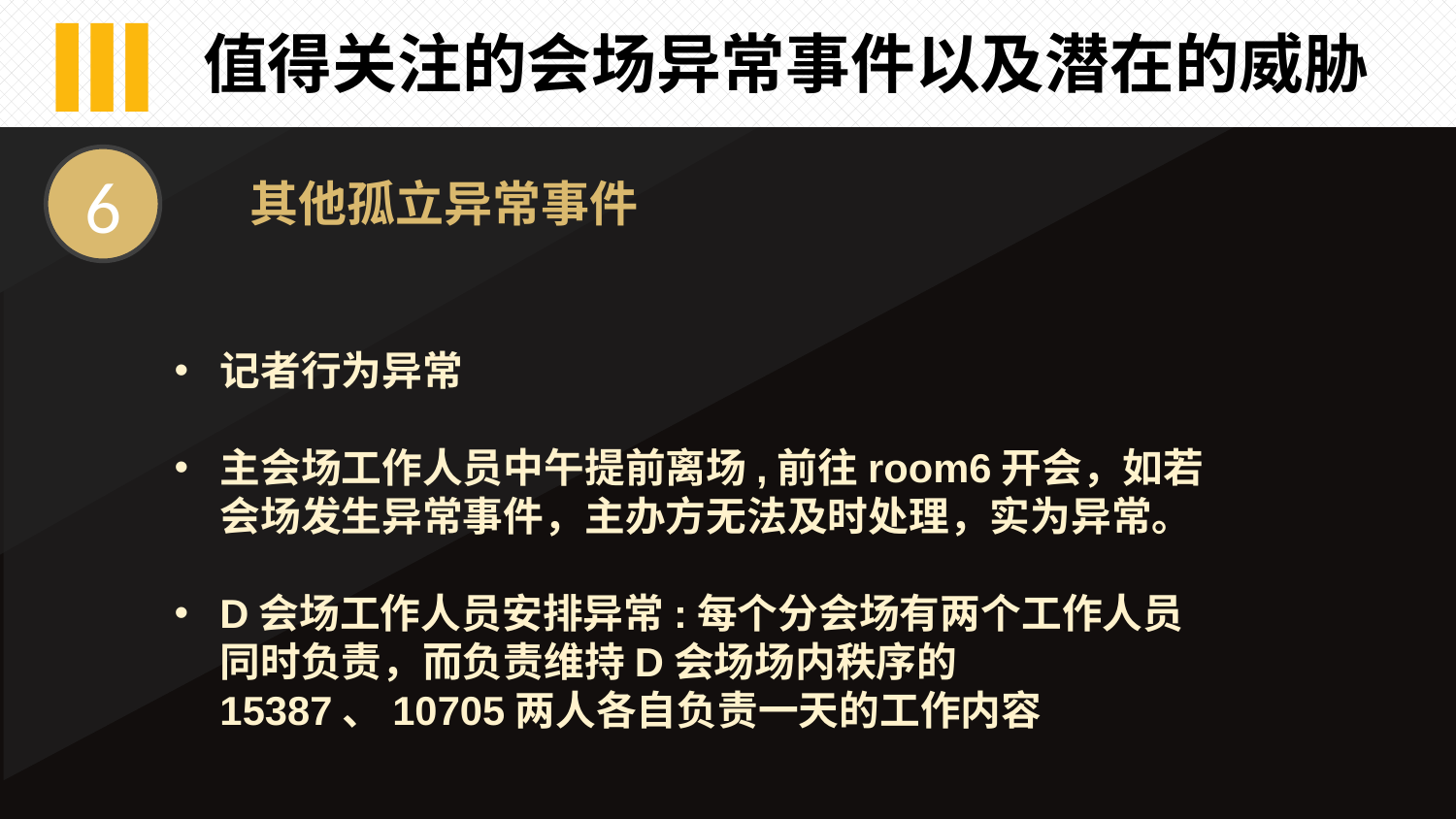

Ⅲ

值得关注的会场异常事件以及潜在的威胁
6
其他孤立异常事件

记者行为异常

主会场工作人员中午提前离场,前往room6开会，如若会场发生异常事件，主办方无法及时处理，实为异常。

D会场工作人员安排异常:每个分会场有两个工作人员同时负责，而负责维持D会场场内秩序的15387、10705两人各自负责一天的工作内容